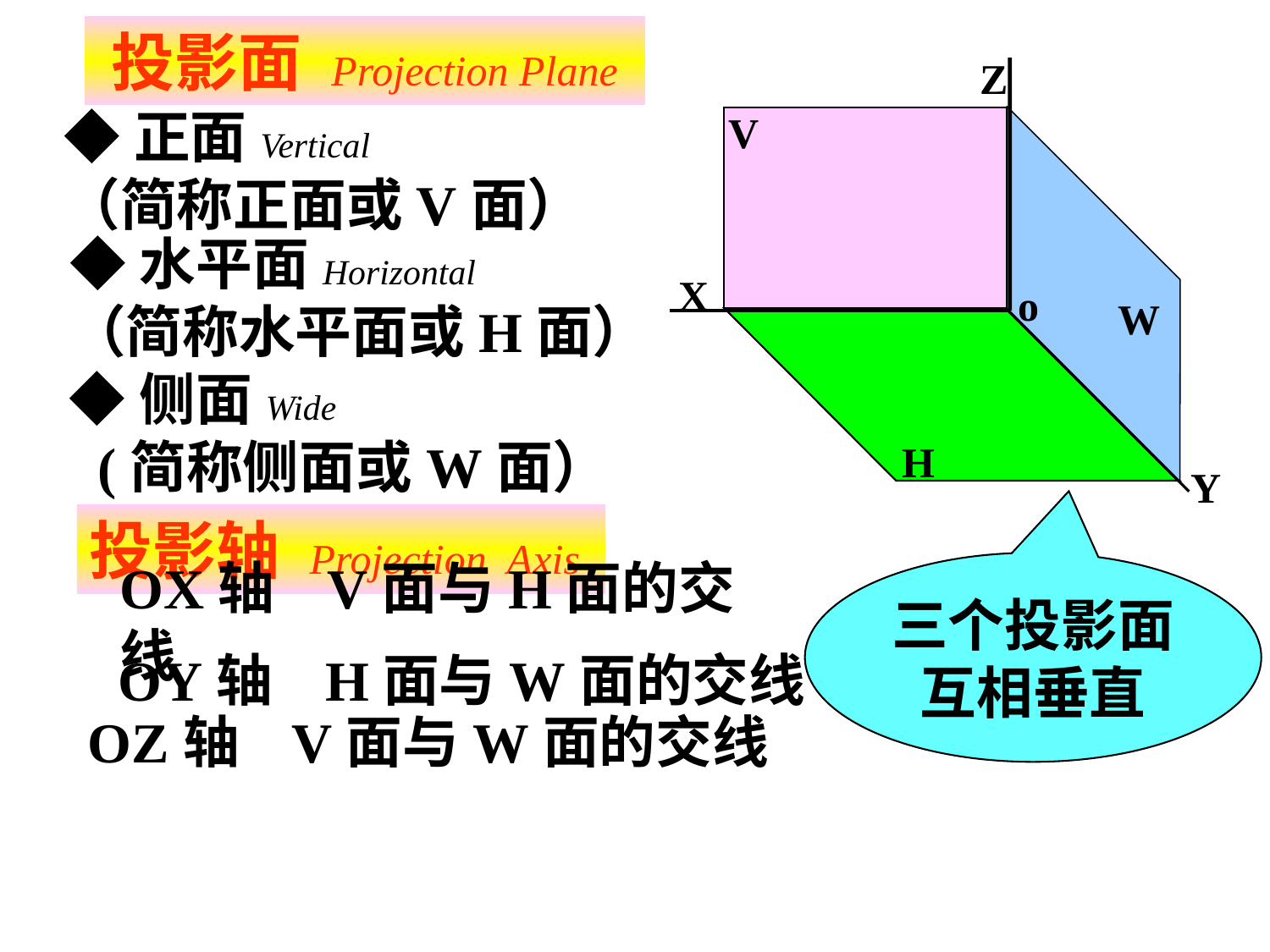

投影面 Projection Plane
Z

◆正面Vertical
（简称正面或V面）
V

W

◆水平面Horizontal
（简称水平面或H面）
X
o

H

Y
◆侧面Wide
  (简称侧面或W面）
投影轴 Projection  Axis
三个投影面互相垂直
OX轴   V面与H面的交线
OY轴   H面与W面的交线
OZ轴   V面与W面的交线